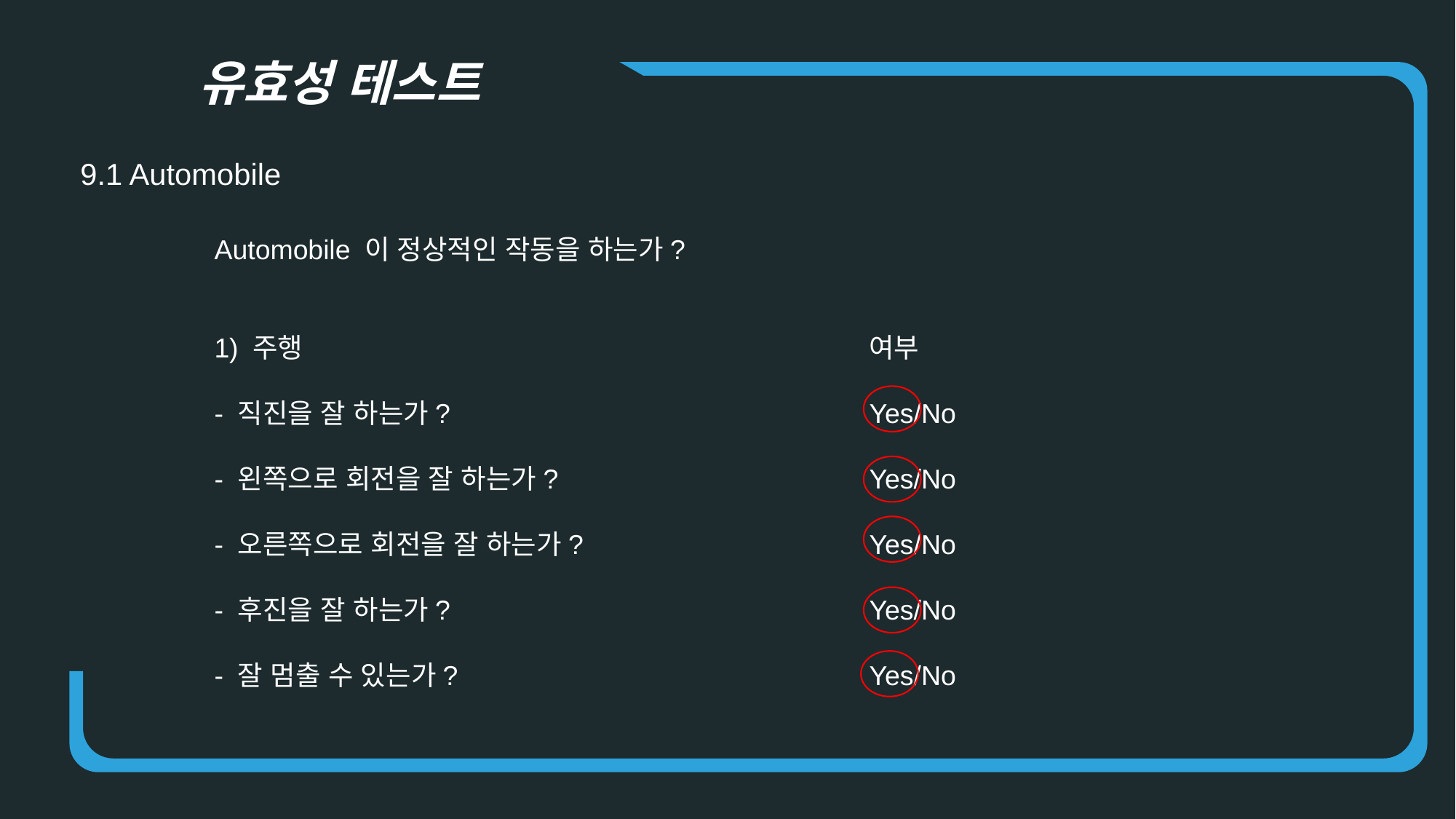

유효성 테스트

9.1 Automobile
Automobile 이 정상적인 작동을 하는가?

1) 주행						여부

- 직진을 잘 하는가?				Yes/No

- 왼쪽으로 회전을 잘 하는가?			Yes/No

- 오른쪽으로 회전을 잘 하는가?			Yes/No

- 후진을 잘 하는가?				Yes/No

- 잘 멈출 수 있는가?				Yes/No